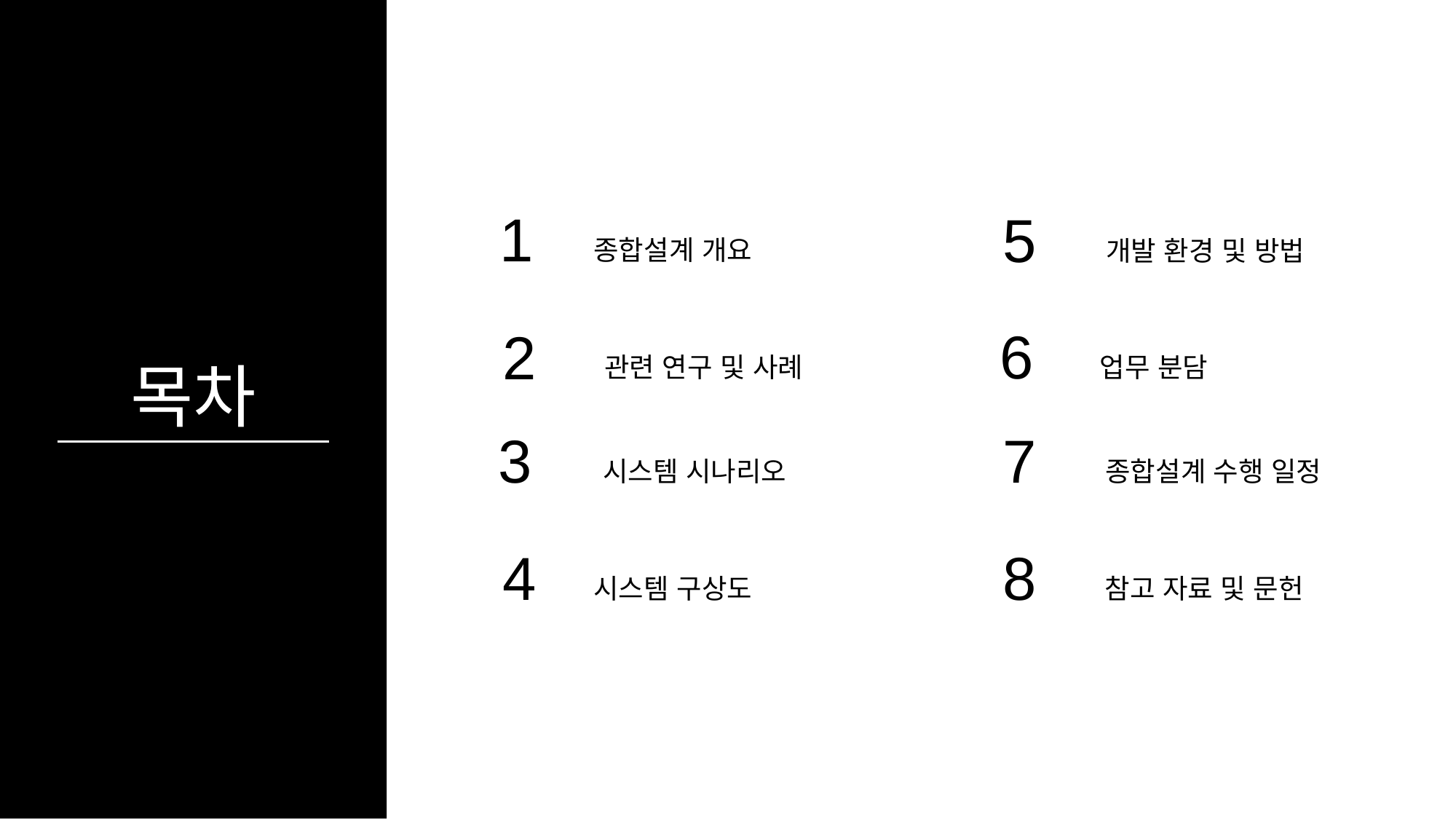

1
종합설계 개요
5
개발 환경 및 방법
6
업무 분담
2
관련 연구 및 사례
목차
3
시스템 시나리오
7
종합설계 수행 일정
4
시스템 구상도
8
참고 자료 및 문헌